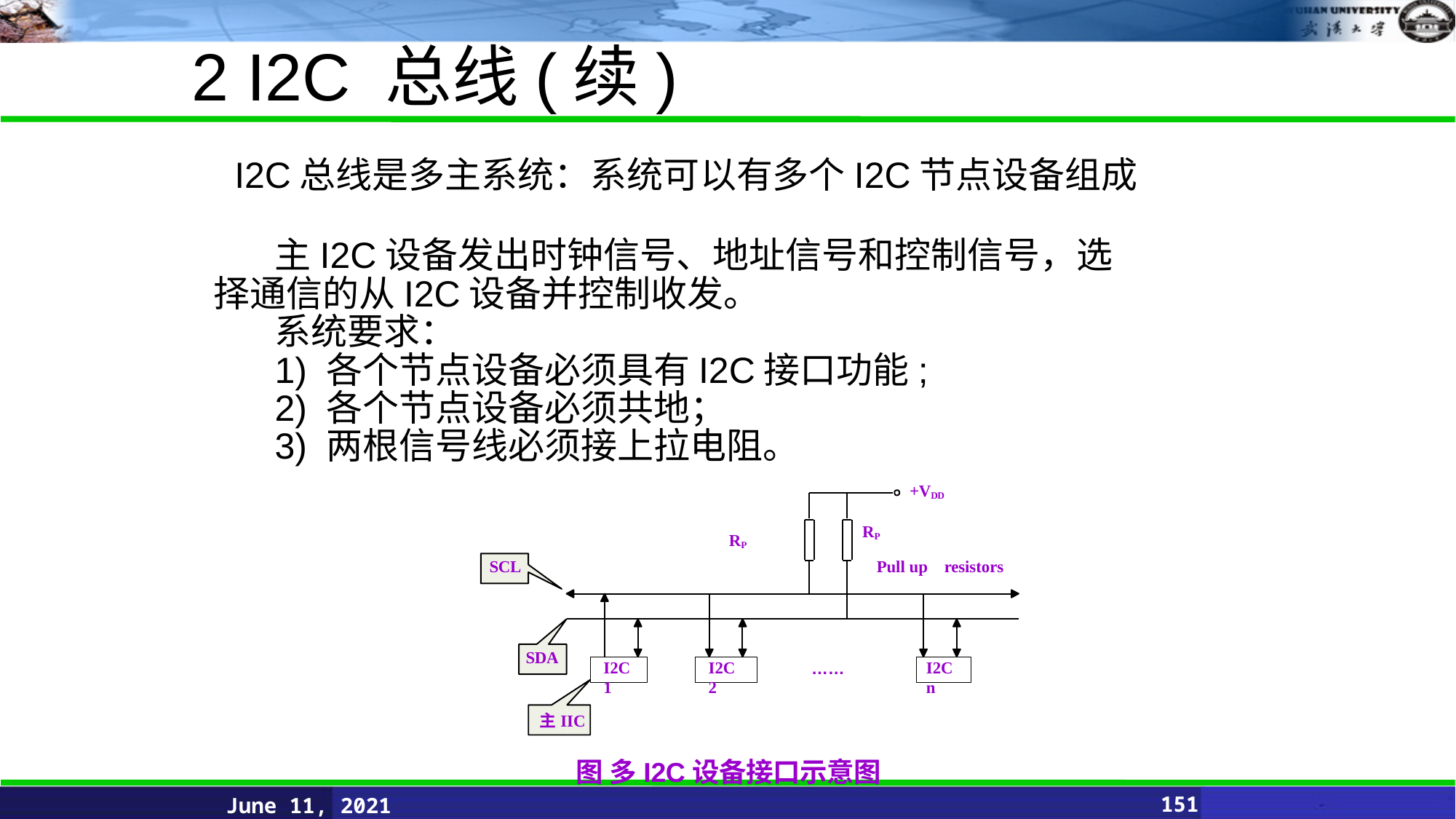

2 I2C 总线(续)
# I2C总线是多主系统：系统可以有多个I2C节点设备组成
主I2C设备发出时钟信号、地址信号和控制信号，选择通信的从I2C设备并控制收发。
系统要求：
1) 各个节点设备必须具有I2C接口功能;
2) 各个节点设备必须共地；
3) 两根信号线必须接上拉电阻。
+VDD

RP
RP

SCL
   Pull up    resistors

SDA

I2C1
I2C 2
I2C n
……

主IIC

图 多I2C设备接口示意图
June 11, 2021

151